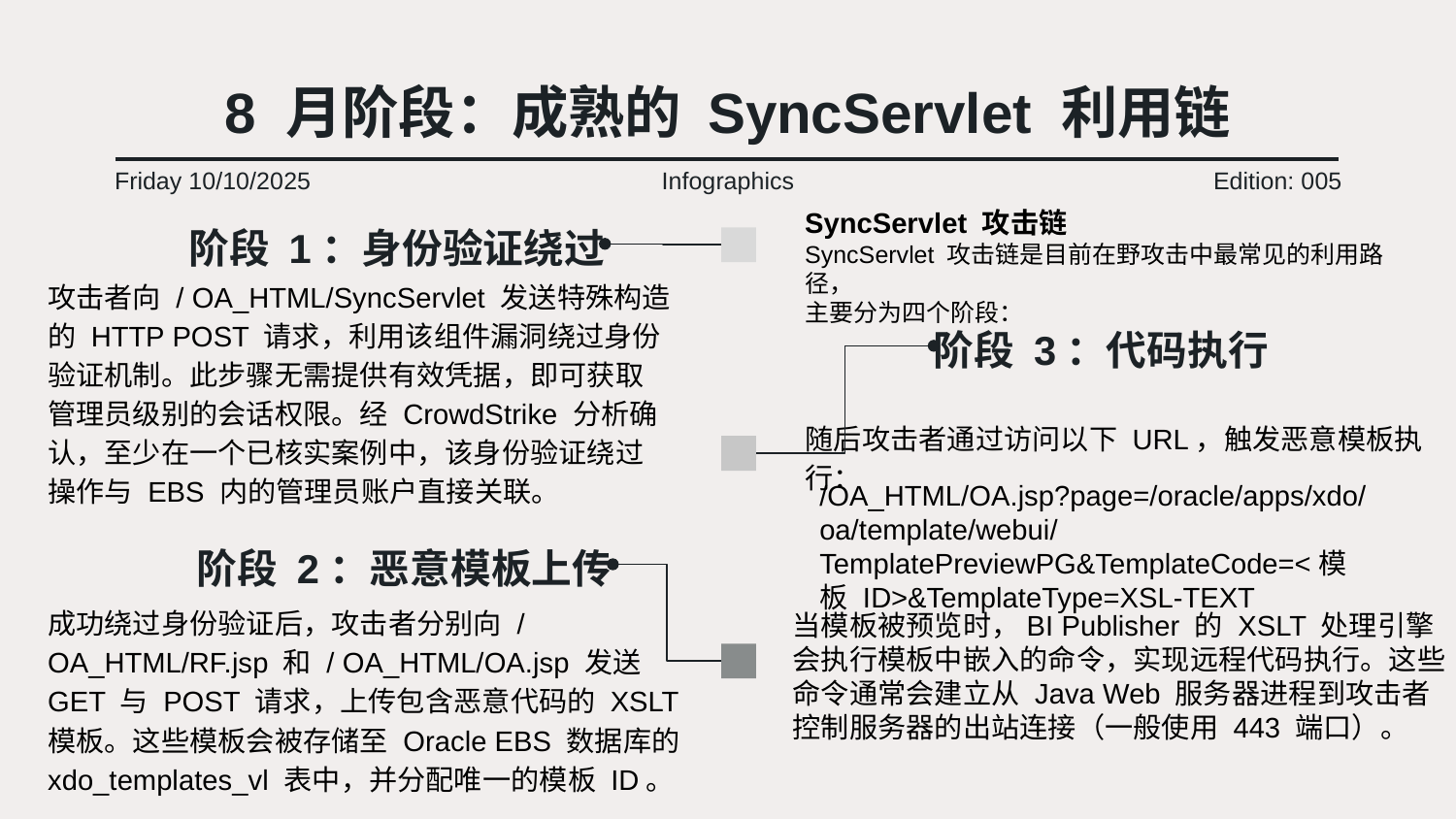

# 8 月阶段：成熟的 SyncServlet 利用链
Friday 10/10/2025
Infographics
Edition: 005
SyncServlet 攻击链
SyncServlet 攻击链是目前在野攻击中最常见的利用路径，
主要分为四个阶段：
阶段 1：身份验证绕过
攻击者向 / OA_HTML/SyncServlet 发送特殊构造的 HTTP POST 请求，利用该组件漏洞绕过身份验证机制。此步骤无需提供有效凭据，即可获取管理员级别的会话权限。经 CrowdStrike 分析确认，至少在一个已核实案例中，该身份验证绕过操作与 EBS 内的管理员账户直接关联。

阶段 3：代码执行
随后攻击者通过访问以下 URL，触发恶意模板执行：

/OA_HTML/OA.jsp?page=/oracle/apps/xdo/oa/template/webui/TemplatePreviewPG&TemplateCode=<模板 ID>&TemplateType=XSL-TEXT
阶段 2：恶意模板上传
成功绕过身份验证后，攻击者分别向 / OA_HTML/RF.jsp 和 / OA_HTML/OA.jsp 发送 GET 与 POST 请求，上传包含恶意代码的 XSLT 模板。这些模板会被存储至 Oracle EBS 数据库的 xdo_templates_vl 表中，并分配唯一的模板 ID。
当模板被预览时，BI Publisher 的 XSLT 处理引擎会执行模板中嵌入的命令，实现远程代码执行。这些命令通常会建立从 Java Web 服务器进程到攻击者控制服务器的出站连接（一般使用 443 端口）。